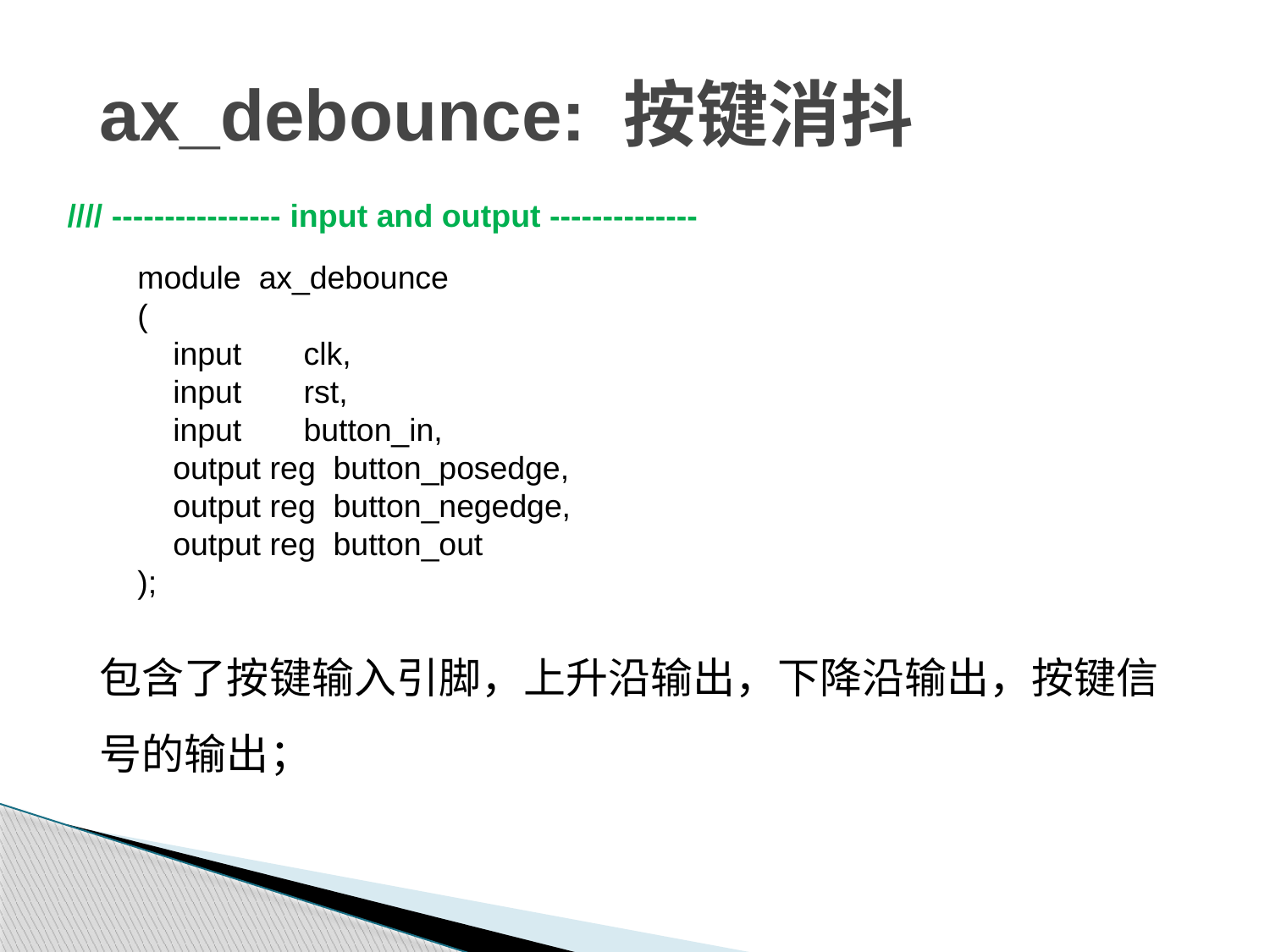

# ax_debounce: 按键消抖
//// ---------------- input and output --------------
module  ax_debounce
(
    input       clk,
    input       rst,
    input       button_in,
    output reg  button_posedge,
    output reg  button_negedge,
    output reg  button_out
);
包含了按键输入引脚，上升沿输出，下降沿输出，按键信号的输出；